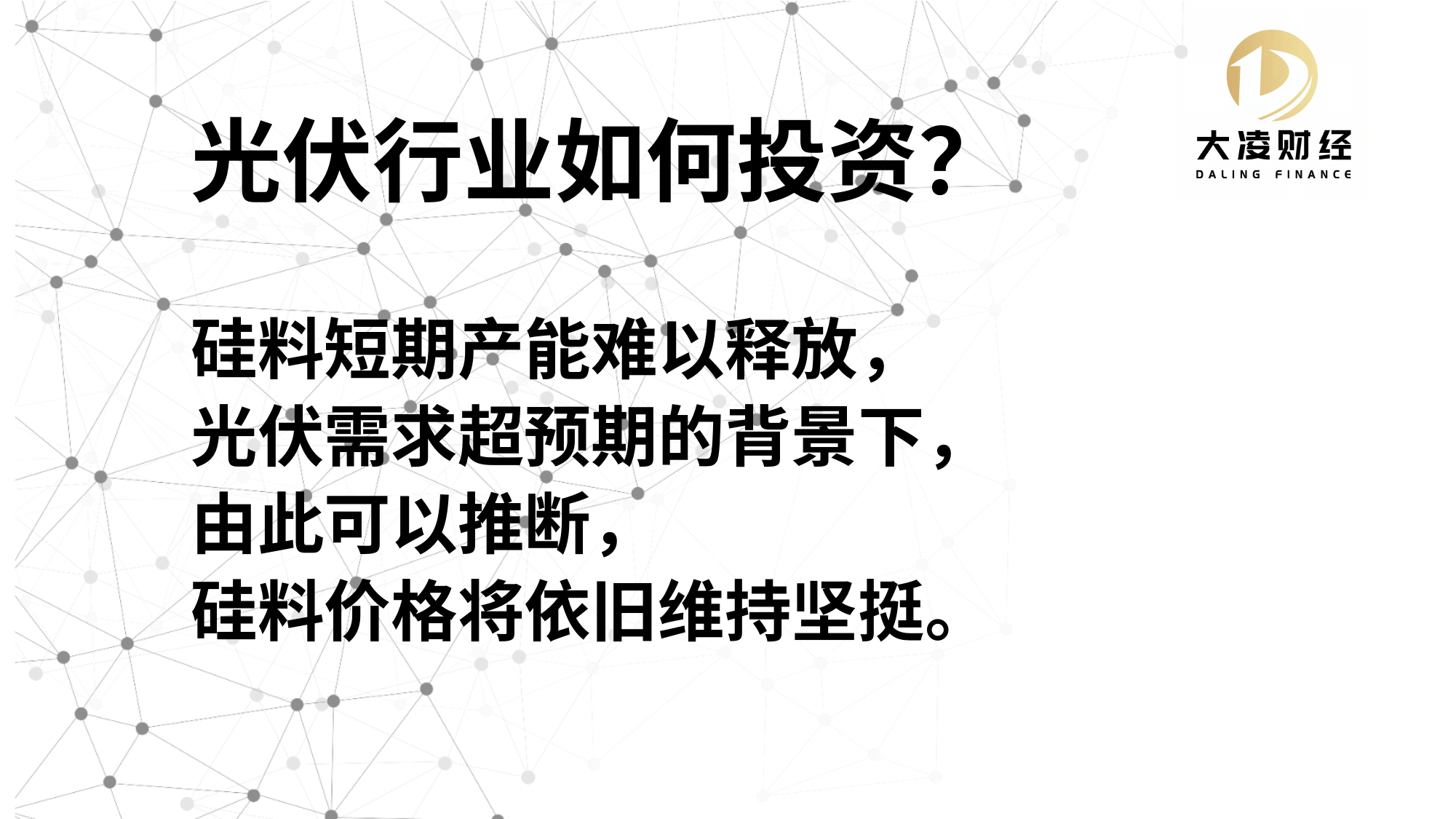

光伏行业如何投资？

硅料短期产能难以释放，
光伏需求超预期的背景下，
由此可以推断，
硅料价格将依旧维持坚挺。